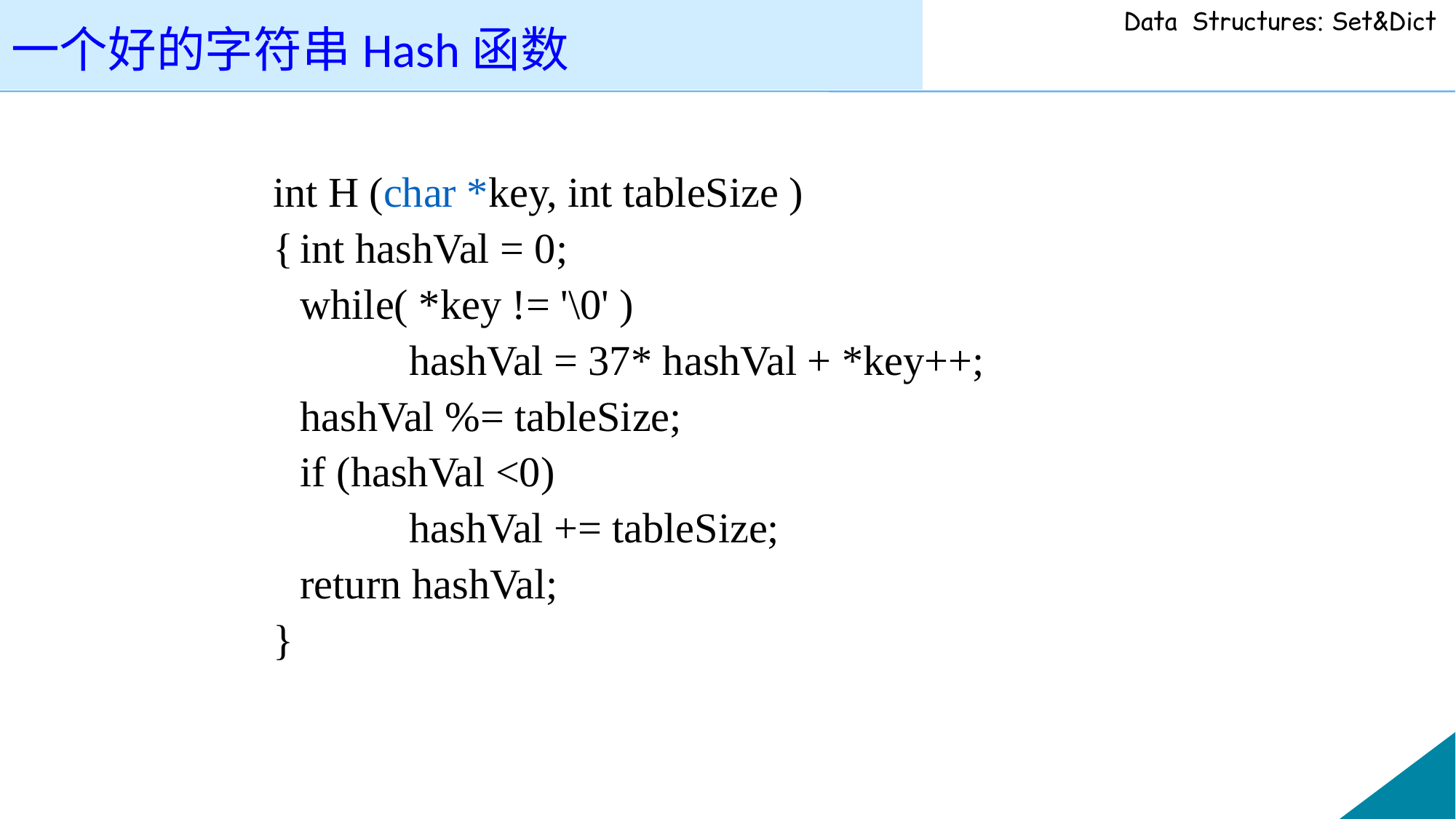

一个好的字符串Hash函数
int H (char *key, int tableSize )
{	int hashVal = 0;
	while( *key != '\0' )
		hashVal = 37* hashVal + *key++;
	hashVal %= tableSize;
	if (hashVal <0)
		hashVal += tableSize;
	return hashVal;
}